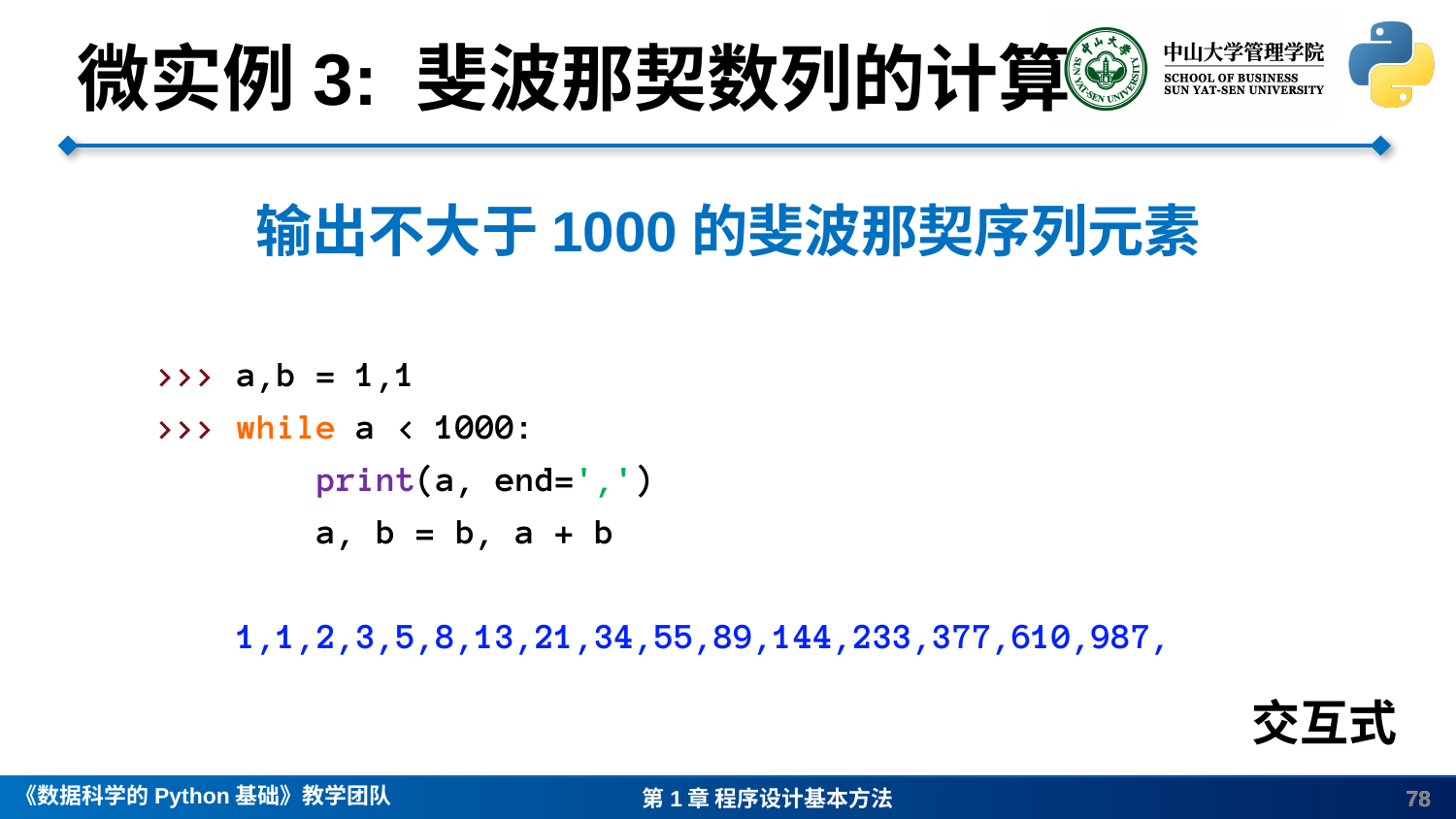

微实例3: 斐波那契数列的计算
输出不大于1000的斐波那契序列元素
>>> a,b = 1,1
>>> while a < 1000:
        print(a, end=',')
        a, b = b, a + b

    1,1,2,3,5,8,13,21,34,55,89,144,233,377,610,987,
交互式
78